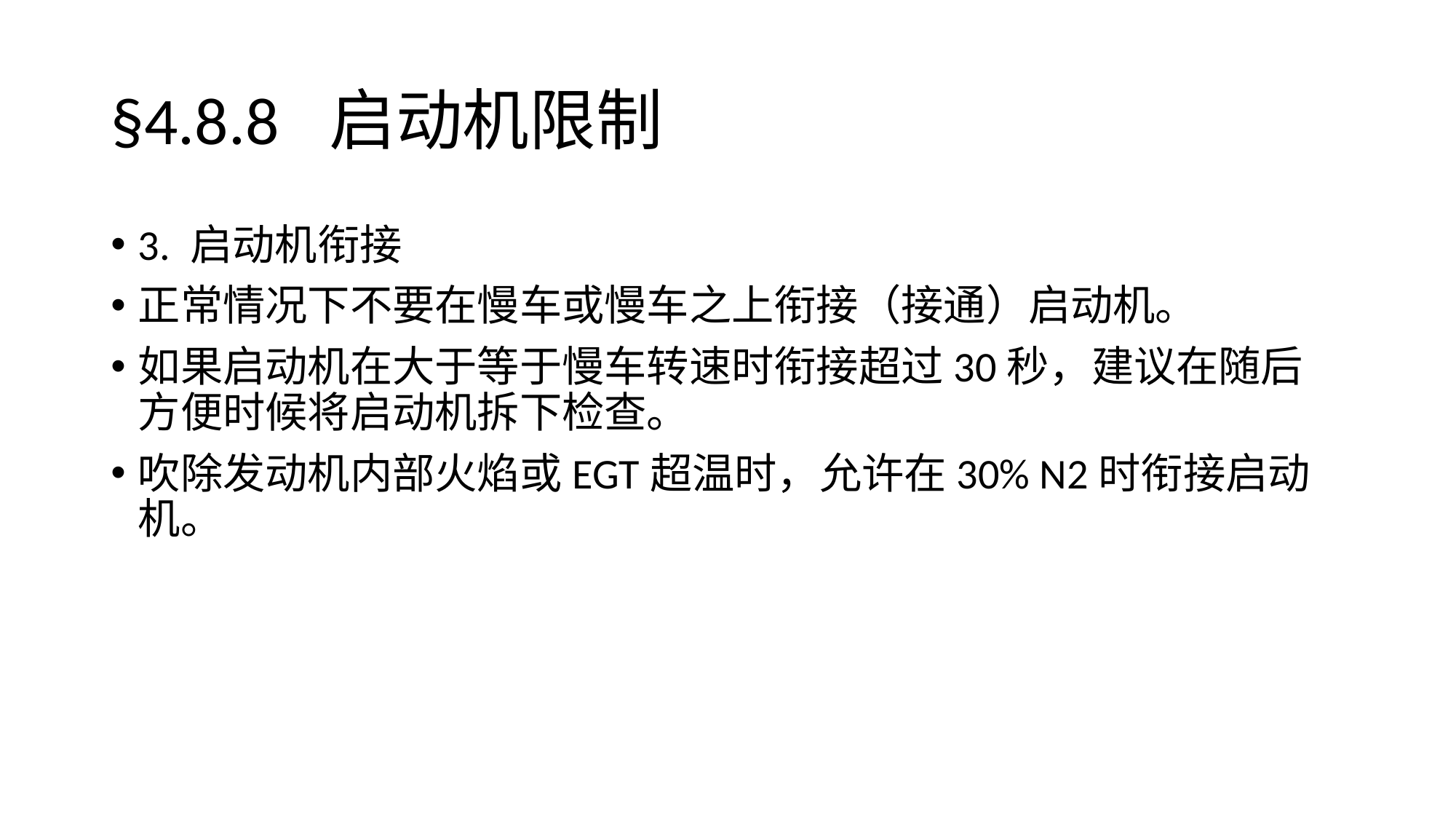

# §4.8.8	启动机限制
3. 启动机衔接
正常情况下不要在慢车或慢车之上衔接（接通）启动机。
如果启动机在大于等于慢车转速时衔接超过30秒，建议在随后方便时候将启动机拆下检查。
吹除发动机内部火焰或EGT超温时，允许在30% N2时衔接启动机。